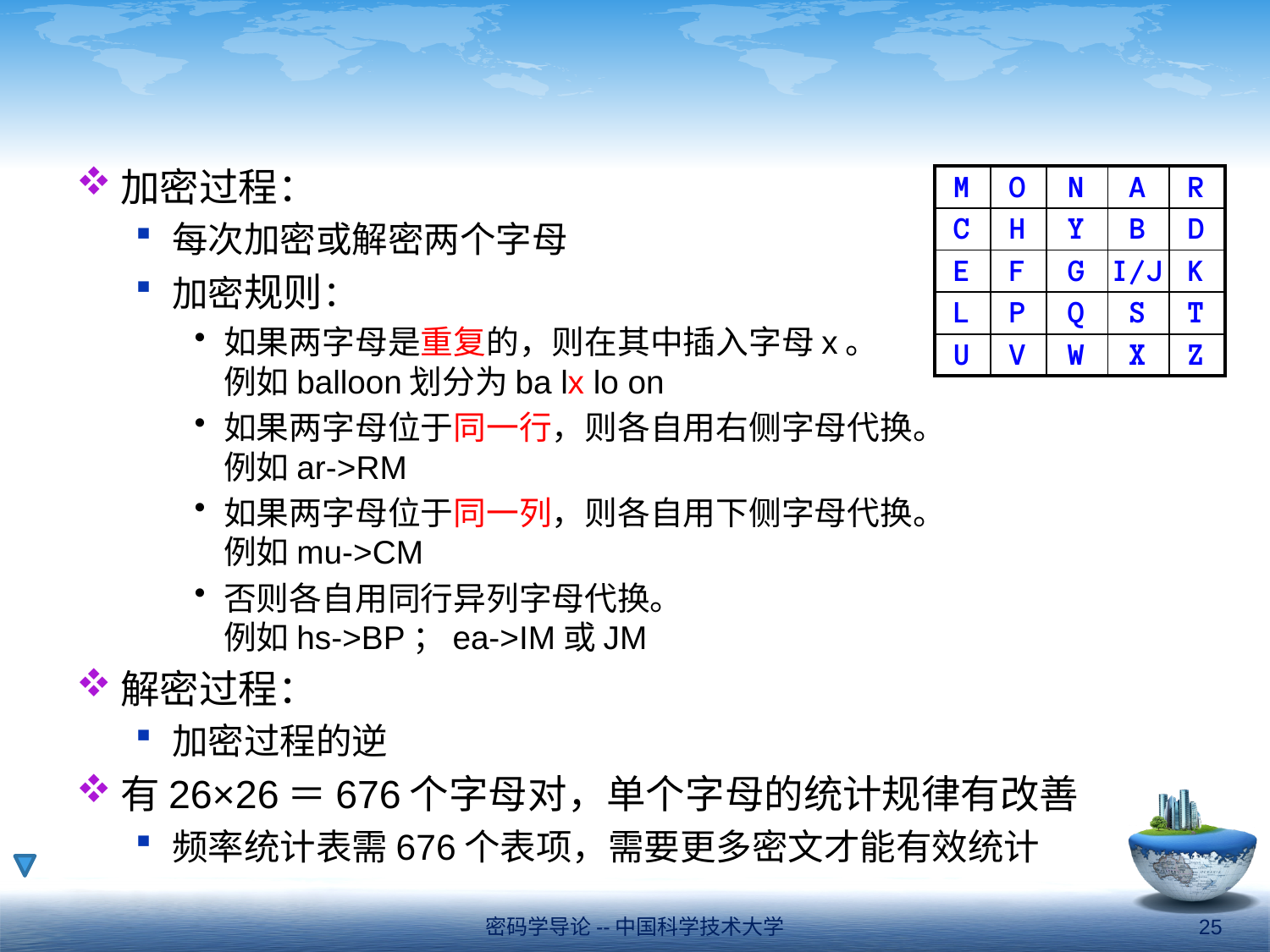

#
加密过程：
每次加密或解密两个字母
加密规则：
如果两字母是重复的，则在其中插入字母x。
例如balloon划分为ba lx lo on
如果两字母位于同一行，则各自用右侧字母代换。
例如ar->RM
如果两字母位于同一列，则各自用下侧字母代换。
例如mu->CM
否则各自用同行异列字母代换。
例如hs->BP；ea->IM或JM
解密过程：
加密过程的逆
有26×26＝676个字母对，单个字母的统计规律有改善
频率统计表需676个表项，需要更多密文才能有效统计
| M | O | N | A | R |
| --- | --- | --- | --- | --- |
| C | H | Y | B | D |
| E | F | G | I/J | K |
| L | P | Q | S | T |
| U | V | W | X | Z |

密码学导论--中国科学技术大学
25